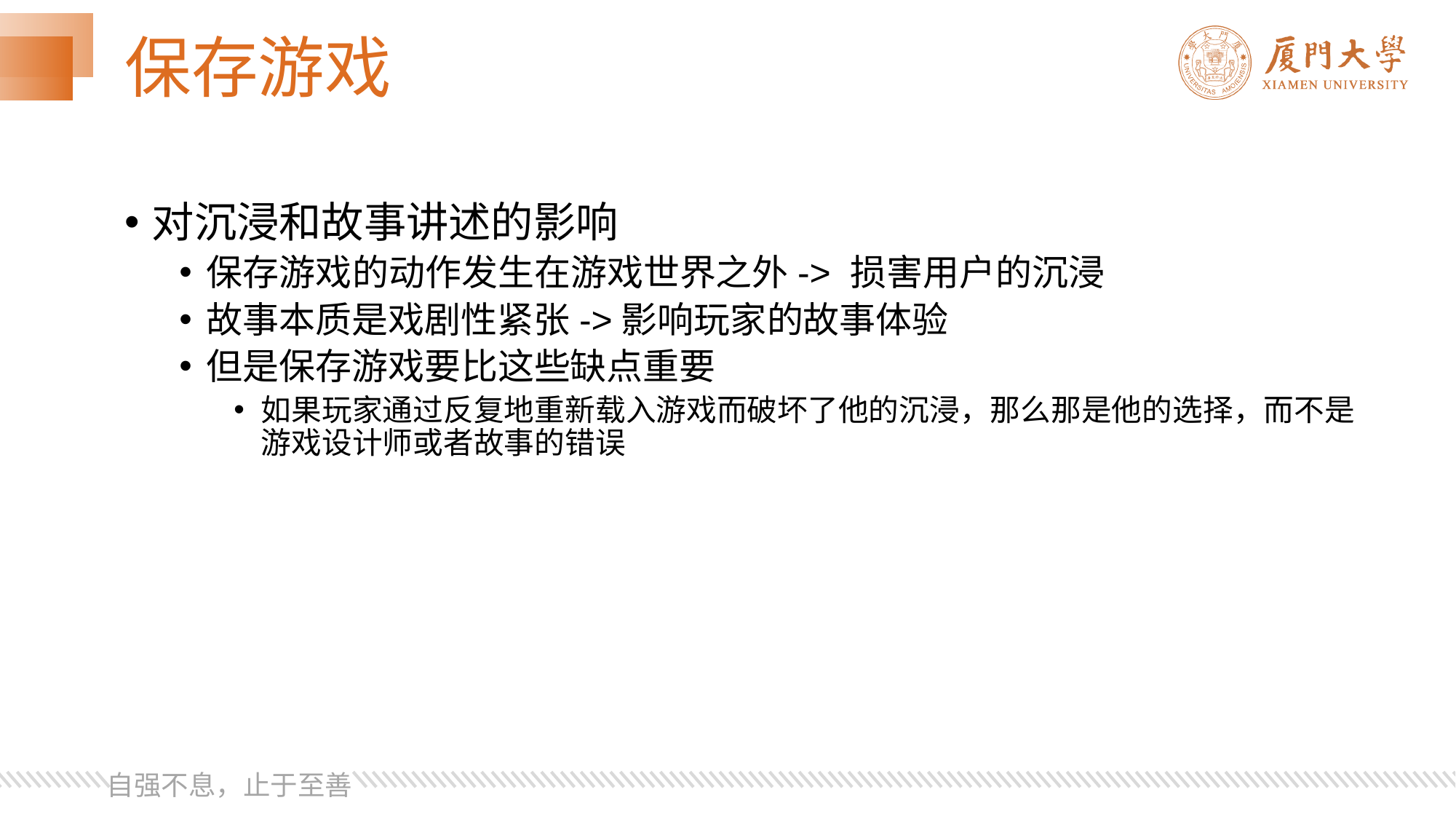

# 保存游戏
对沉浸和故事讲述的影响
保存游戏的动作发生在游戏世界之外-> 损害用户的沉浸
故事本质是戏剧性紧张->影响玩家的故事体验
但是保存游戏要比这些缺点重要
如果玩家通过反复地重新载入游戏而破坏了他的沉浸，那么那是他的选择，而不是游戏设计师或者故事的错误